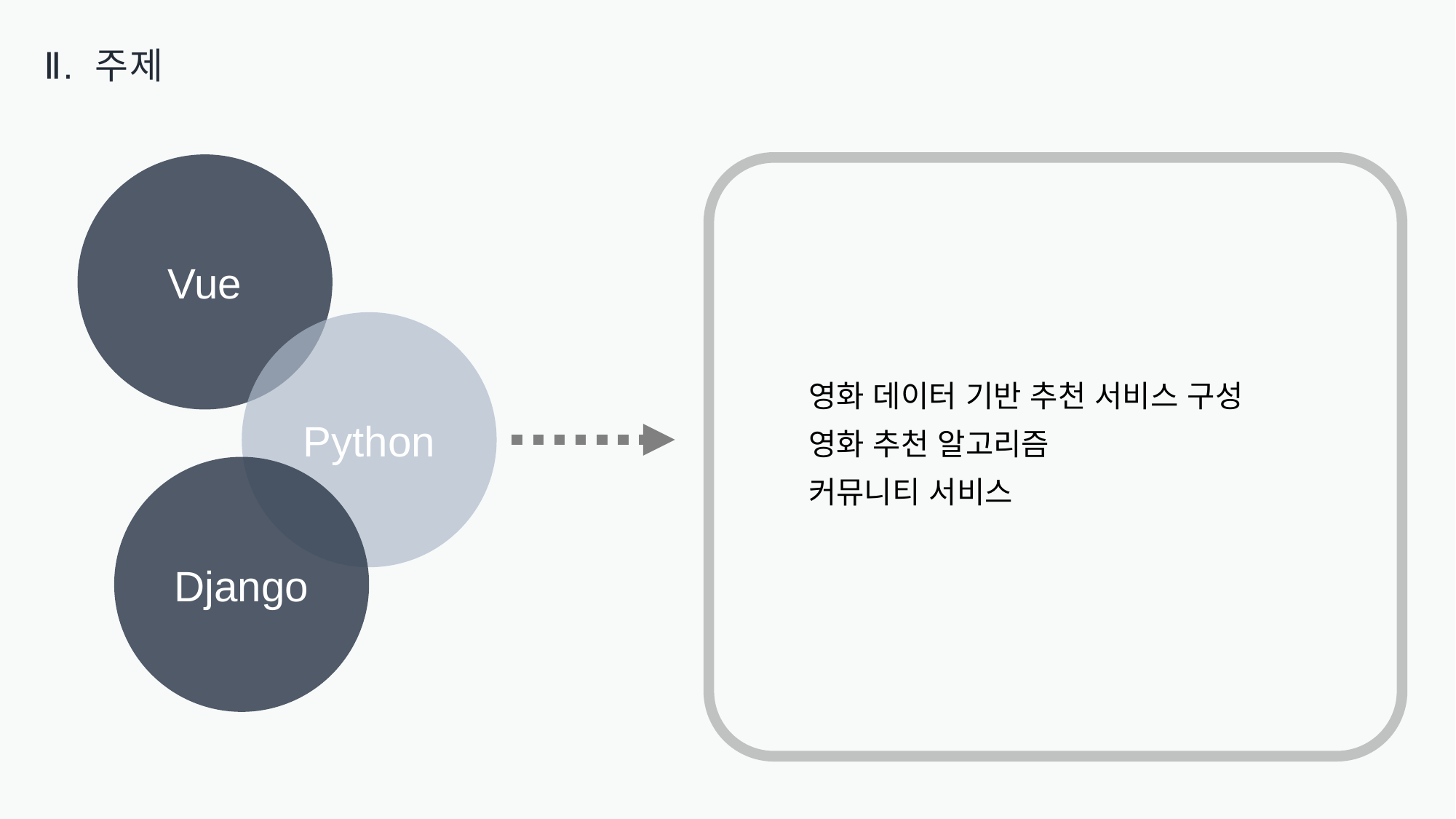

Ⅱ. 주제
Vue

Python
영화 데이터 기반 추천 서비스 구성
영화 추천 알고리즘
커뮤니티 서비스

Django